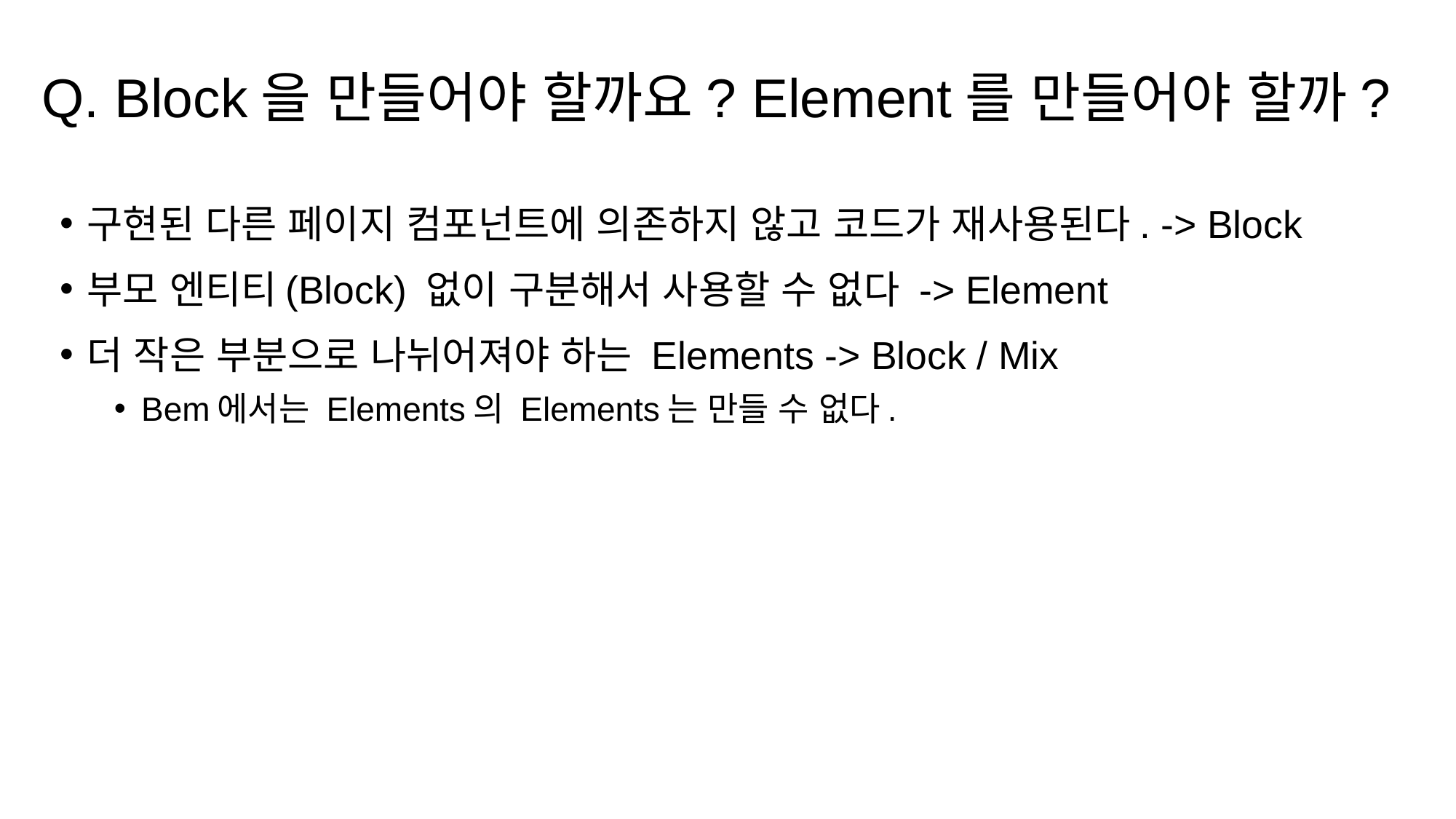

# Q. Block을 만들어야 할까요? Element를 만들어야 할까?
구현된 다른 페이지 컴포넌트에 의존하지 않고 코드가 재사용된다. -> Block
부모 엔티티(Block) 없이 구분해서 사용할 수 없다 -> Element
더 작은 부분으로 나뉘어져야 하는 Elements -> Block / Mix
Bem에서는 Elements의 Elements는 만들 수 없다.